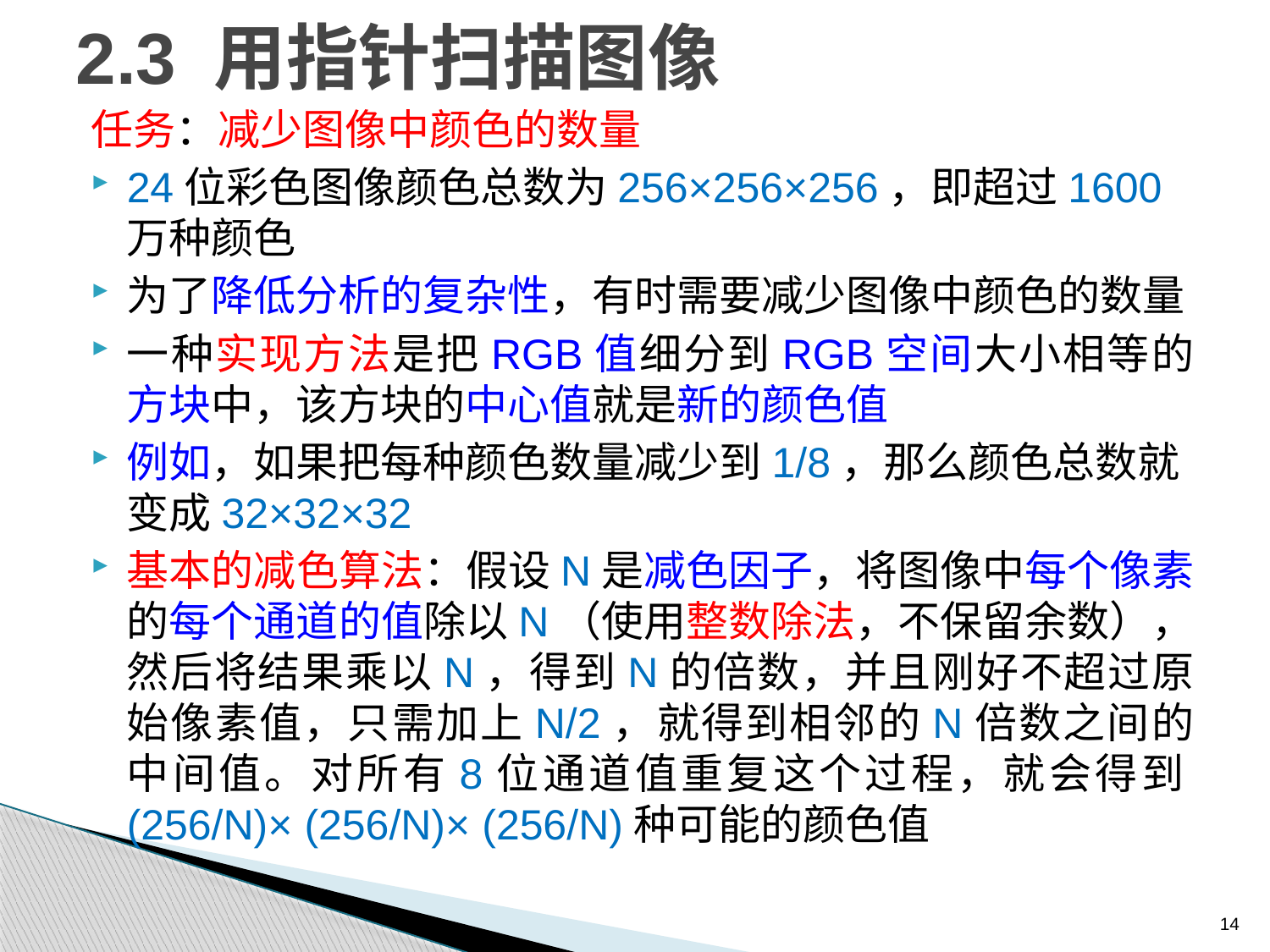

# 2.3 用指针扫描图像
任务：减少图像中颜色的数量
24位彩色图像颜色总数为256×256×256，即超过1600万种颜色
为了降低分析的复杂性，有时需要减少图像中颜色的数量
一种实现方法是把RGB值细分到RGB空间大小相等的方块中，该方块的中心值就是新的颜色值
例如，如果把每种颜色数量减少到1/8，那么颜色总数就变成32×32×32
基本的减色算法：假设N是减色因子，将图像中每个像素的每个通道的值除以N（使用整数除法，不保留余数），然后将结果乘以N，得到N的倍数，并且刚好不超过原始像素值，只需加上N/2，就得到相邻的N倍数之间的中间值。对所有8位通道值重复这个过程，就会得到(256/N)× (256/N)× (256/N)种可能的颜色值
14